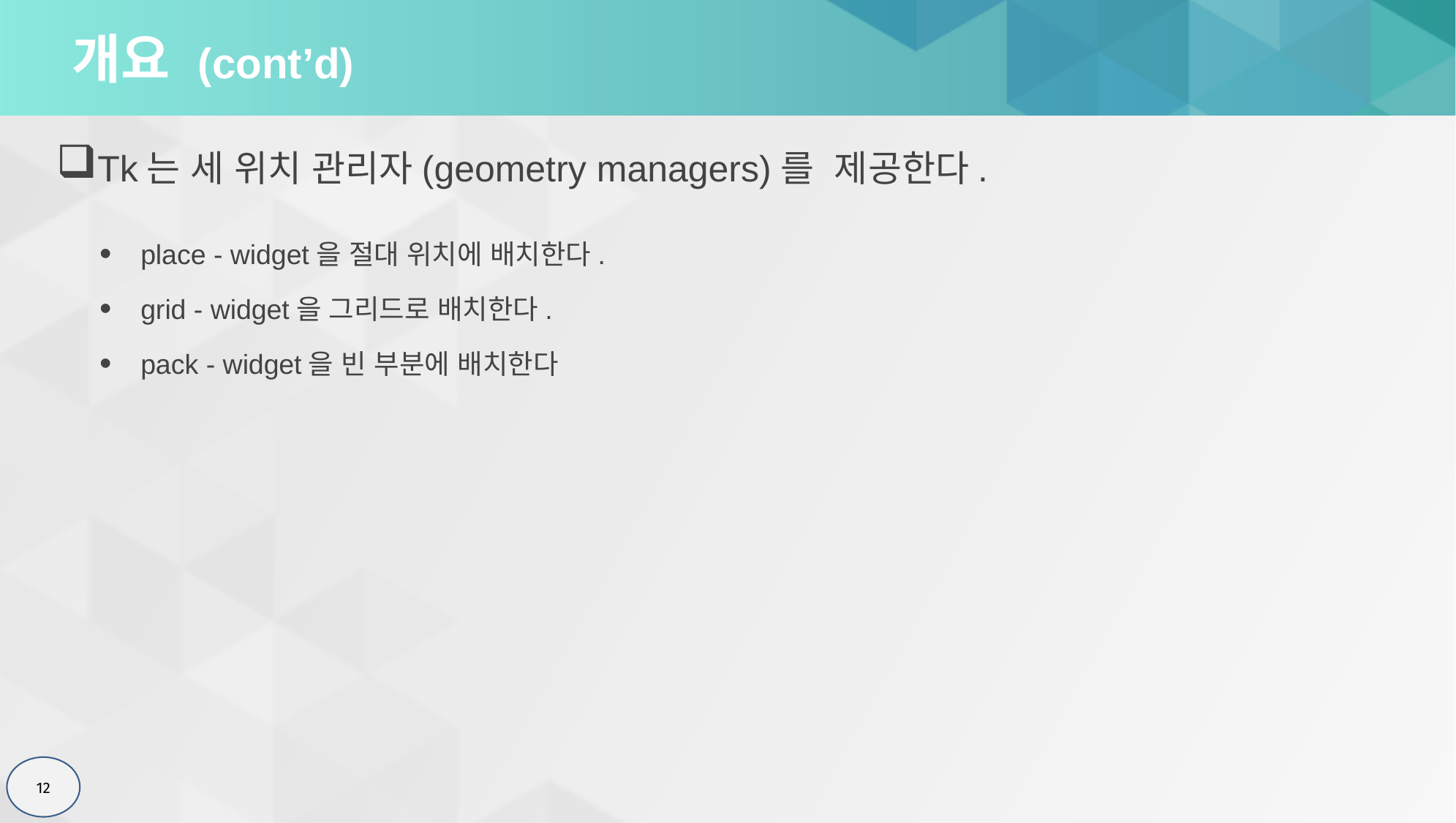

# 개요 (cont’d)
Tk는 세 위치 관리자(geometry managers)를  제공한다.

place - widget을 절대 위치에 배치한다.
grid - widget을 그리드로 배치한다.
pack - widget을 빈 부분에 배치한다